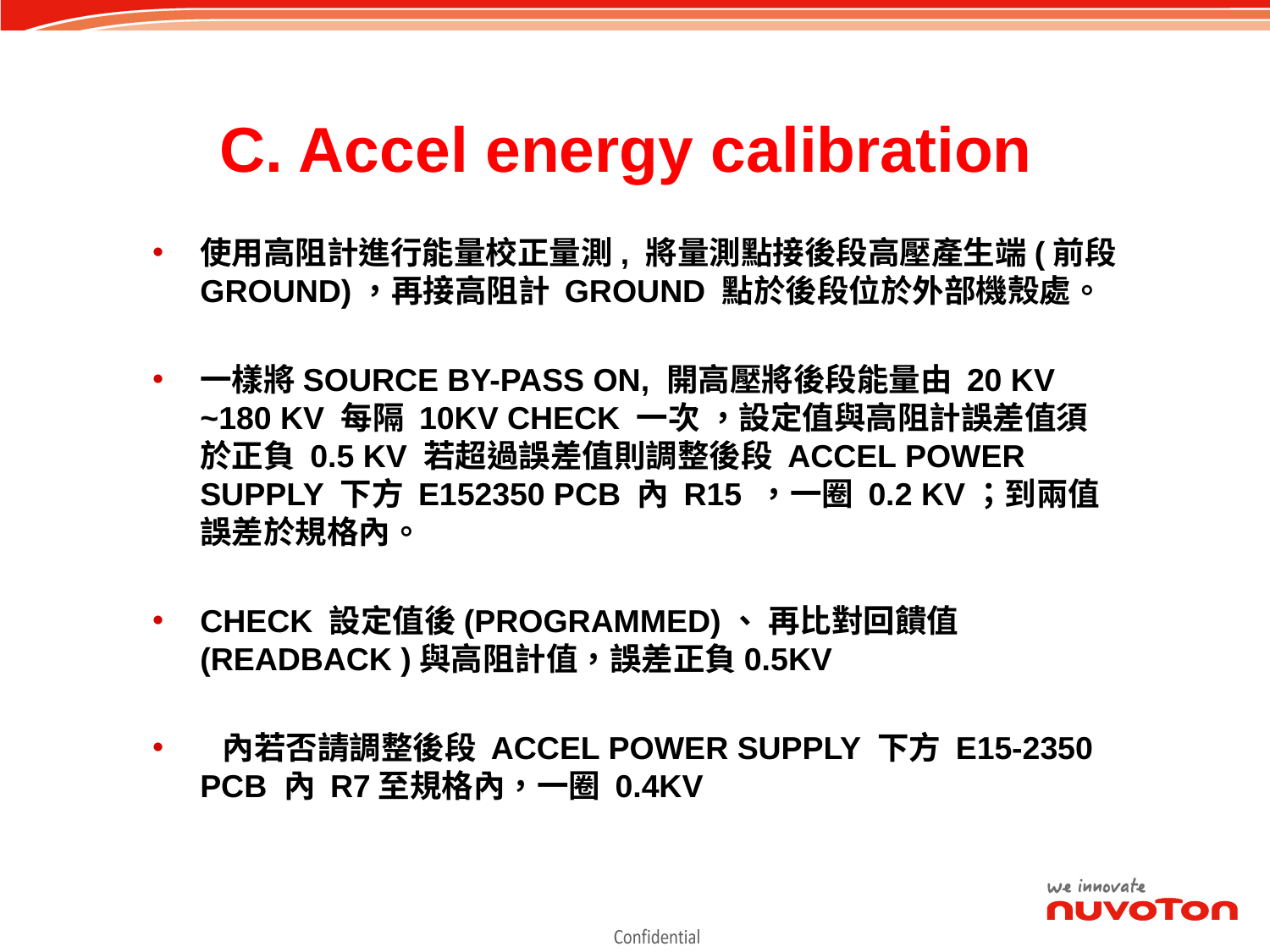

C. Accel energy calibration
使用高阻計進行能量校正量測, 將量測點接後段高壓產生端(前段 GROUND)，再接高阻計 GROUND 點於後段位於外部機殼處。

一樣將SOURCE BY-PASS ON, 開高壓將後段能量由 20 KV ~180 KV 每隔 10KV CHECK 一次 ，設定值與高阻計誤差值須於正負 0.5 KV 若超過誤差值則調整後段 ACCEL POWER SUPPLY 下方 E152350 PCB 內 R15 ，一圈 0.2 KV；到兩值誤差於規格內。

CHECK 設定值後(PROGRAMMED)、 再比對回饋值(READBACK )與高阻計值，誤差正負0.5KV

  內若否請調整後段 ACCEL POWER SUPPLY 下方 E15-2350 PCB 內 R7至規格內，一圈 0.4KV